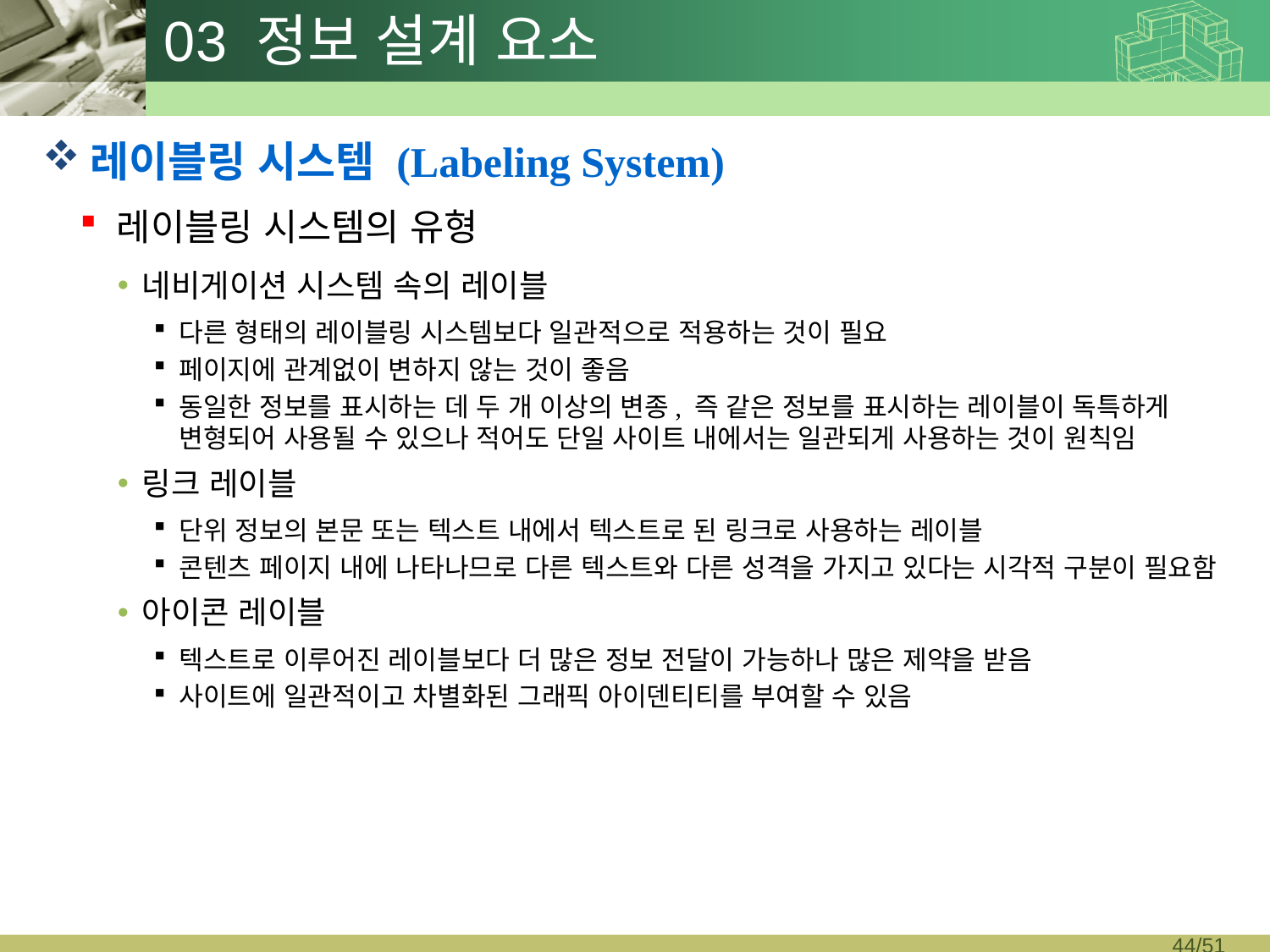

# 03 정보 설계 요소
레이블링 시스템 (Labeling System)
레이블링 시스템의 유형
네비게이션 시스템 속의 레이블
다른 형태의 레이블링 시스템보다 일관적으로 적용하는 것이 필요
페이지에 관계없이 변하지 않는 것이 좋음
동일한 정보를 표시하는 데 두 개 이상의 변종, 즉 같은 정보를 표시하는 레이블이 독특하게 변형되어 사용될 수 있으나 적어도 단일 사이트 내에서는 일관되게 사용하는 것이 원칙임
링크 레이블
단위 정보의 본문 또는 텍스트 내에서 텍스트로 된 링크로 사용하는 레이블
콘텐츠 페이지 내에 나타나므로 다른 텍스트와 다른 성격을 가지고 있다는 시각적 구분이 필요함
아이콘 레이블
텍스트로 이루어진 레이블보다 더 많은 정보 전달이 가능하나 많은 제약을 받음
사이트에 일관적이고 차별화된 그래픽 아이덴티티를 부여할 수 있음